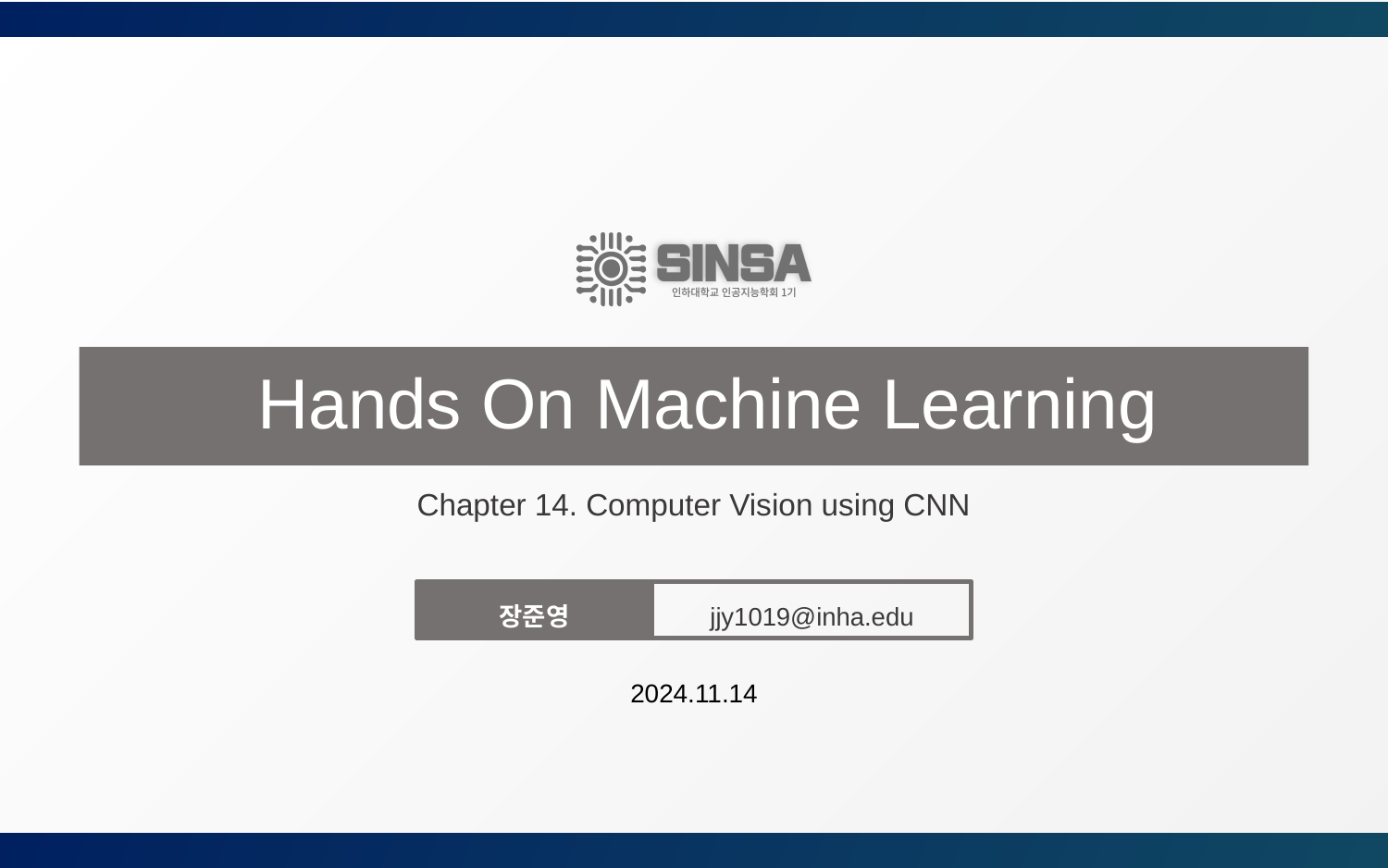

# Hands On Machine Learning
Chapter 14. Computer Vision using CNN
장준영
jjy1019@inha.edu
2024.11.14